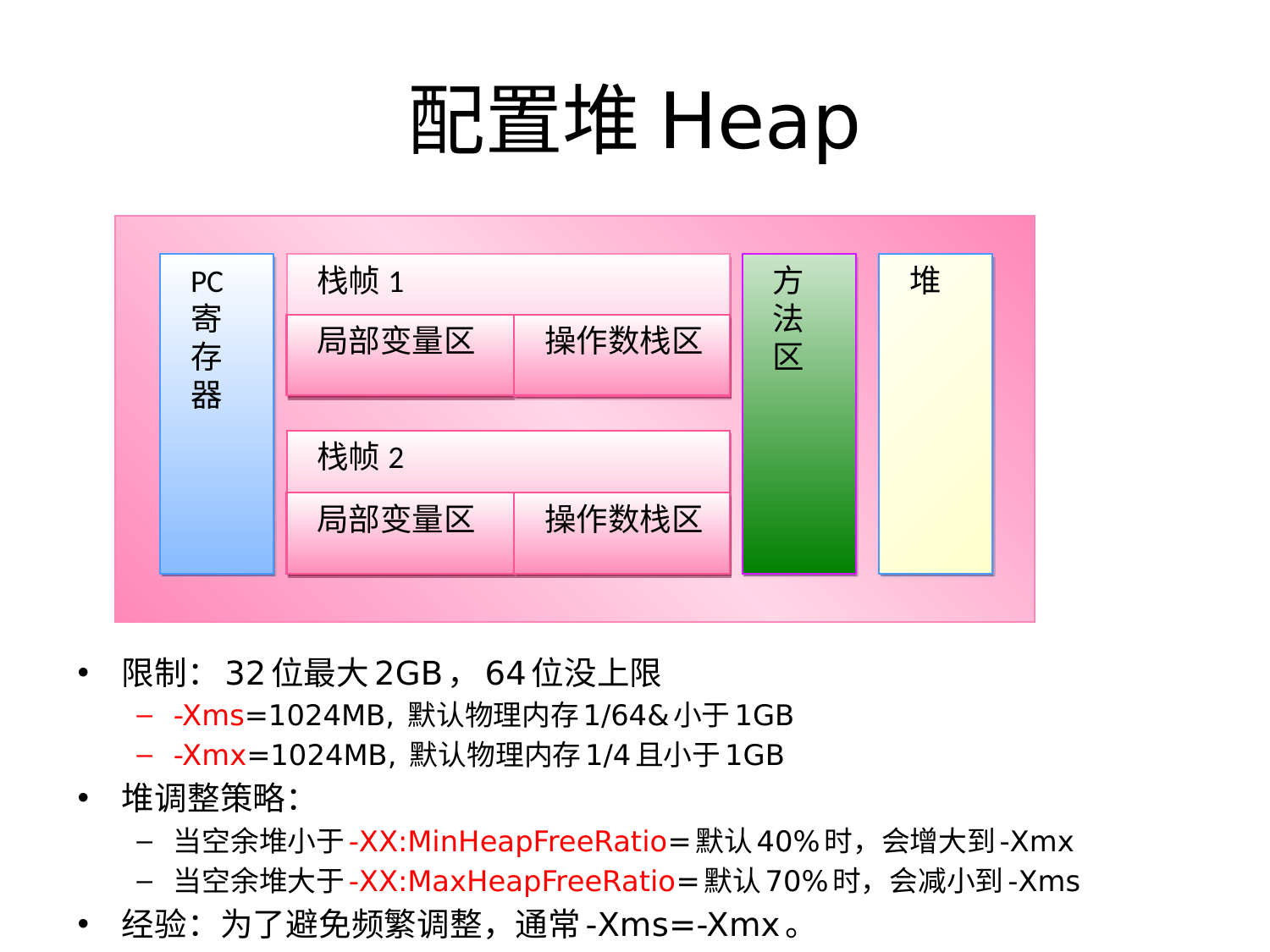

# 配置堆Heap

PC
寄
存
器
栈帧1
方
法
区
堆

局部变量区
操作数栈区
栈帧2
局部变量区
操作数栈区
限制：32位最大2GB，64位没上限
-Xms=1024MB, 默认物理内存1/64&小于1GB
-Xmx=1024MB, 默认物理内存1/4且小于1GB
堆调整策略：
当空余堆小于-XX:MinHeapFreeRatio=默认40%时，会增大到-Xmx
当空余堆大于-XX:MaxHeapFreeRatio=默认70%时，会减小到-Xms
经验：为了避免频繁调整，通常-Xms=-Xmx。